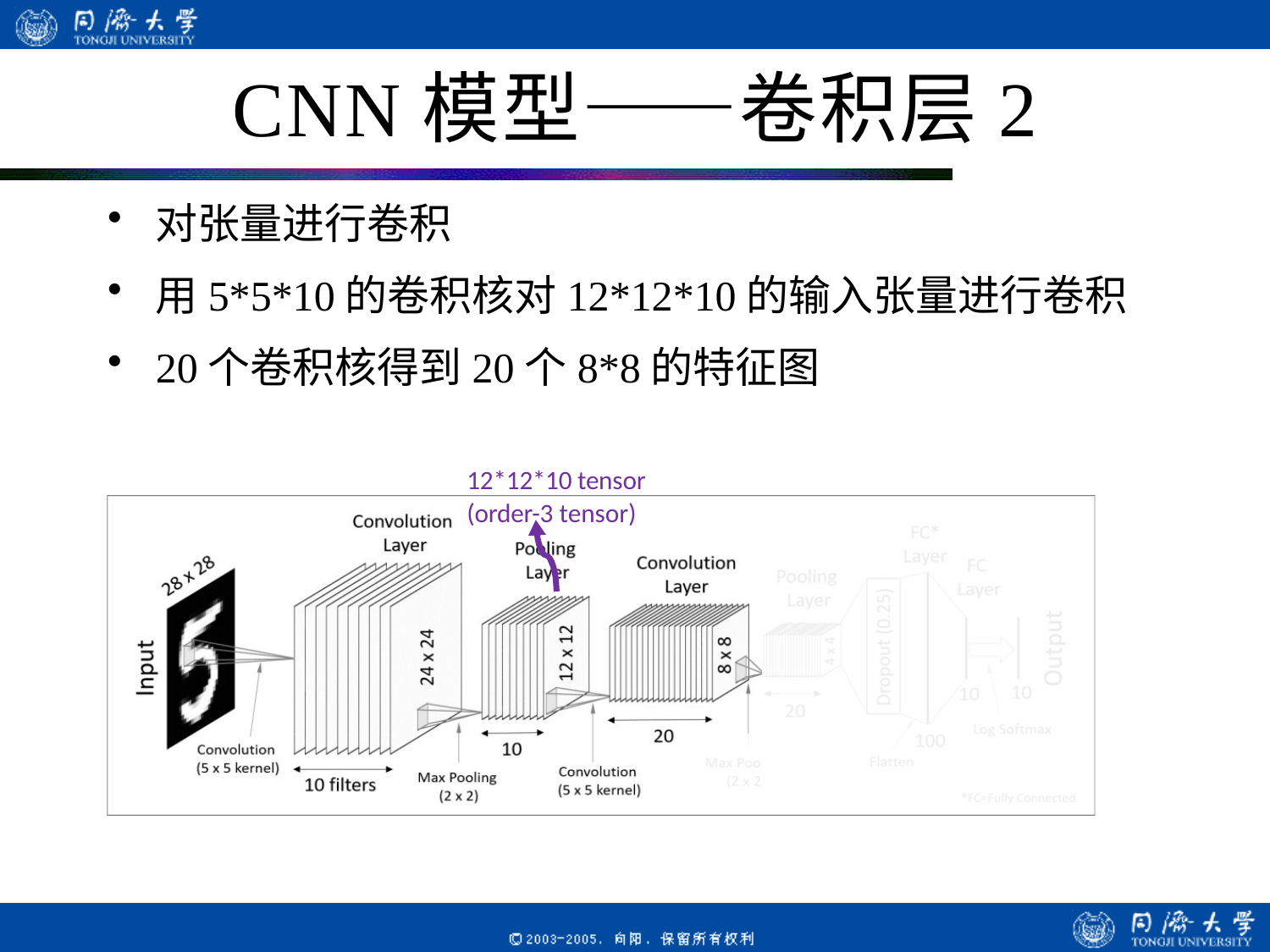

# CNN模型——卷积层2
对张量进行卷积
用5*5*10的卷积核对12*12*10的输入张量进行卷积
20个卷积核得到20个8*8的特征图

12*12*10 tensor
(order-3 tensor)